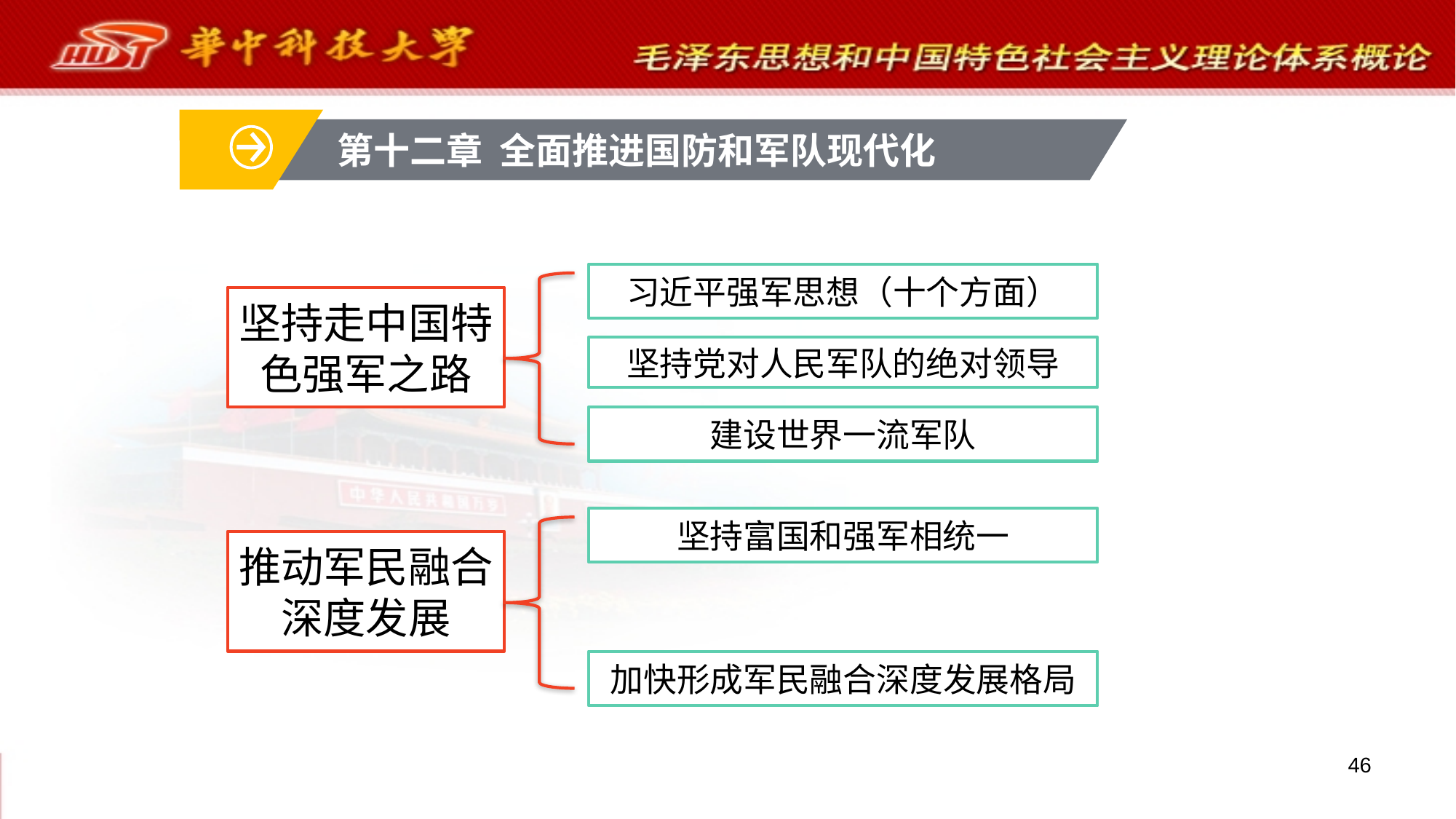

第十二章  全面推进国防和军队现代化

习近平强军思想（十个方面）

坚持走中国特色强军之路
坚持党对人民军队的绝对领导
建设世界一流军队
坚持富国和强军相统一

推动军民融合深度发展
加快形成军民融合深度发展格局
46